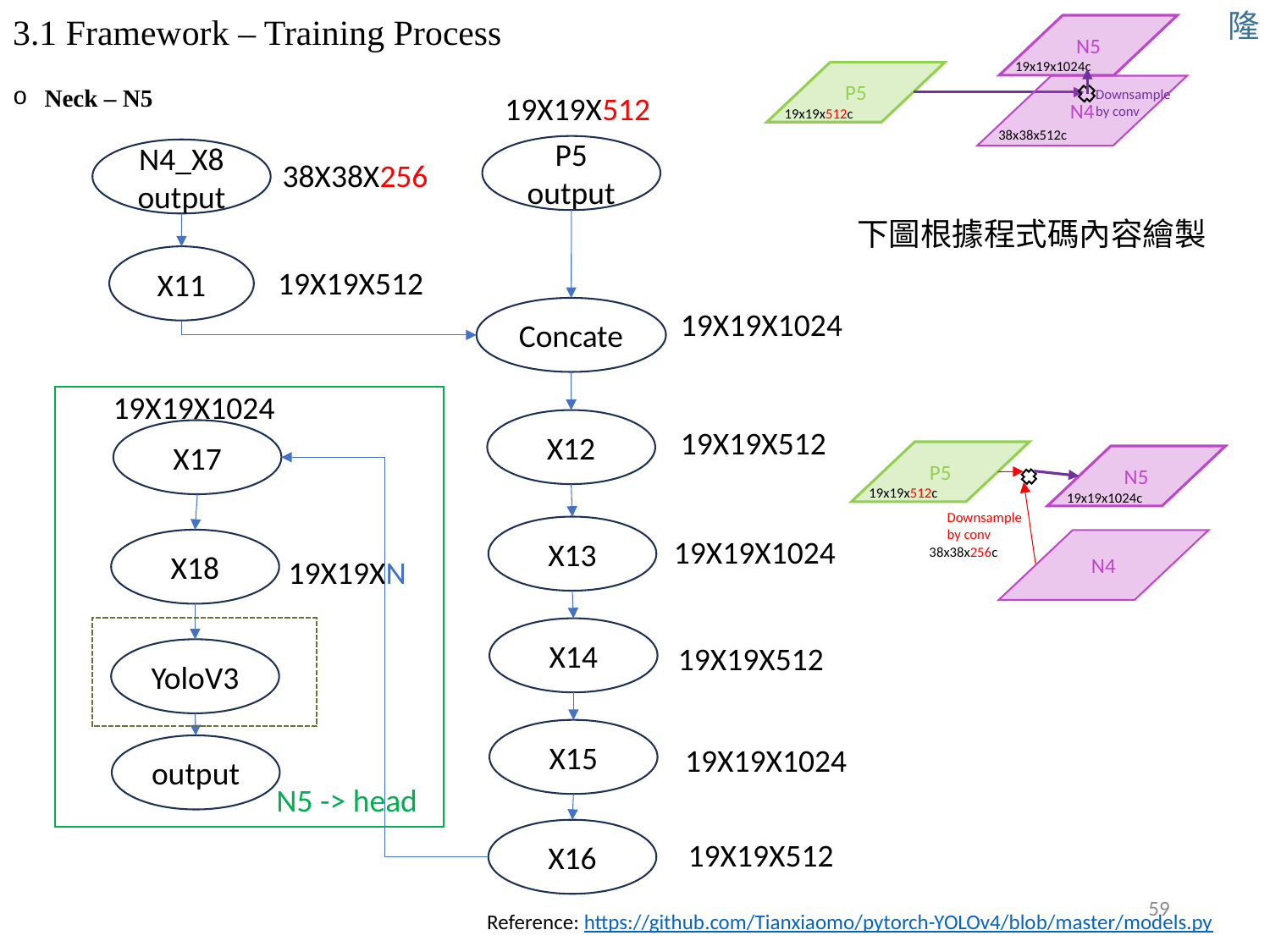

隆
# 3.1 Framework – Training Process
N5
19x19x1024c
P5
N4
Downsample by conv

19x19x512c
38x38x512c
Neck – N5
19X19X512
P5 output
N4_X8 output
X11
X12
38X38X256
下圖根據程式碼內容繪製
19X19X512
Concate
19X19X1024
19X19X1024

N5 -> head
19X19X512
X17
P5
N5

19x19x512c
19x19x1024c
Downsample by conv
X13
19X19X1024
X18
N4
38x38x256c
19X19XN

X14
19X19X512
YoloV3
X15
19X19X1024
output
X16
19X19X512
59
Reference: https://github.com/Tianxiaomo/pytorch-YOLOv4/blob/master/models.py